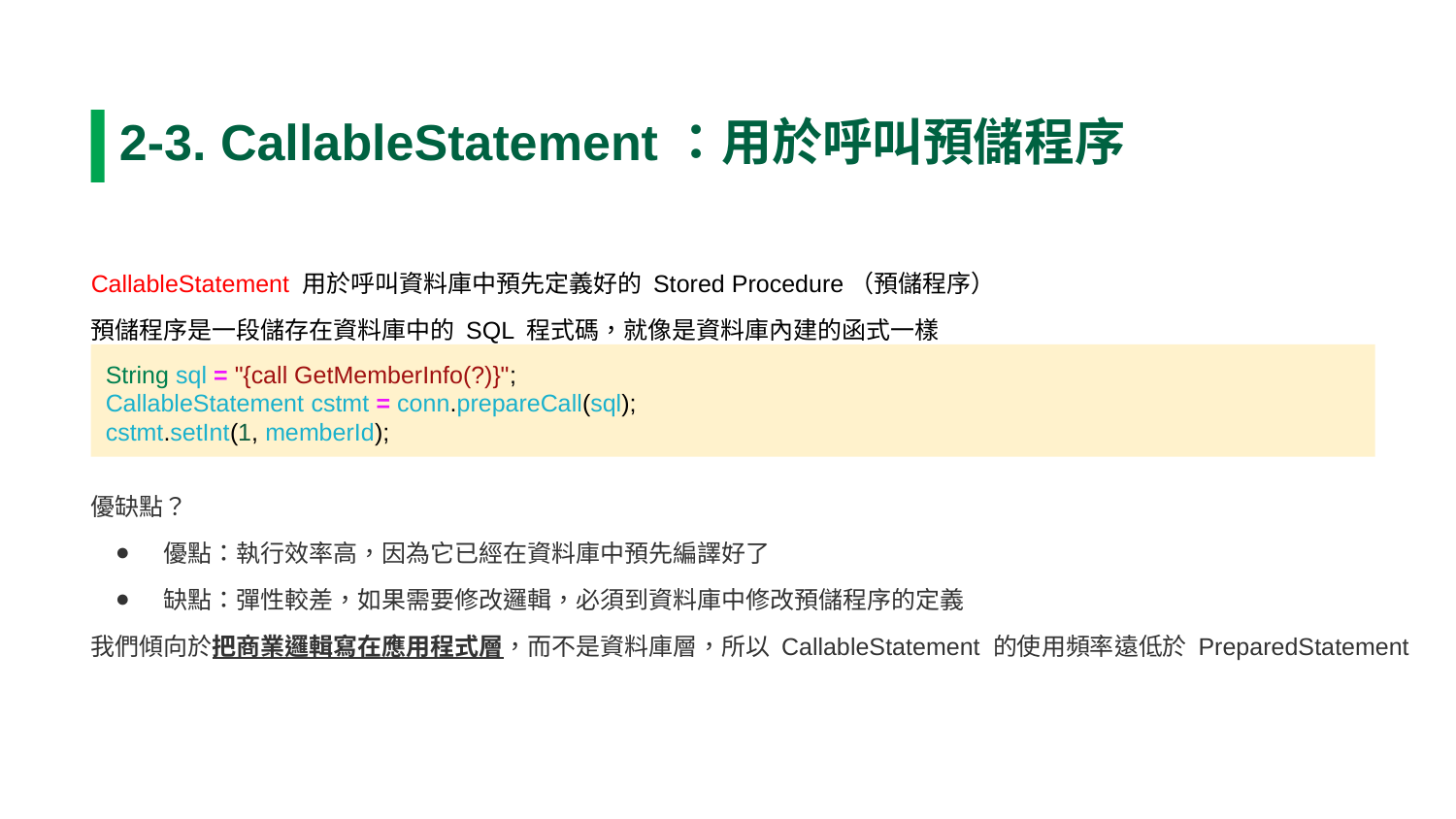

2-3. CallableStatement：用於呼叫預儲程序
CallableStatement 用於呼叫資料庫中預先定義好的 Stored Procedure（預儲程序）
預儲程序是一段儲存在資料庫中的 SQL 程式碼，就像是資料庫內建的函式一樣
String sql = "{call GetMemberInfo(?)}";
CallableStatement cstmt = conn.prepareCall(sql);
cstmt.setInt(1, memberId);
優缺點？
優點：執行效率高，因為它已經在資料庫中預先編譯好了
缺點：彈性較差，如果需要修改邏輯，必須到資料庫中修改預儲程序的定義
我們傾向於把商業邏輯寫在應用程式層，而不是資料庫層，所以 CallableStatement 的使用頻率遠低於 PreparedStatement